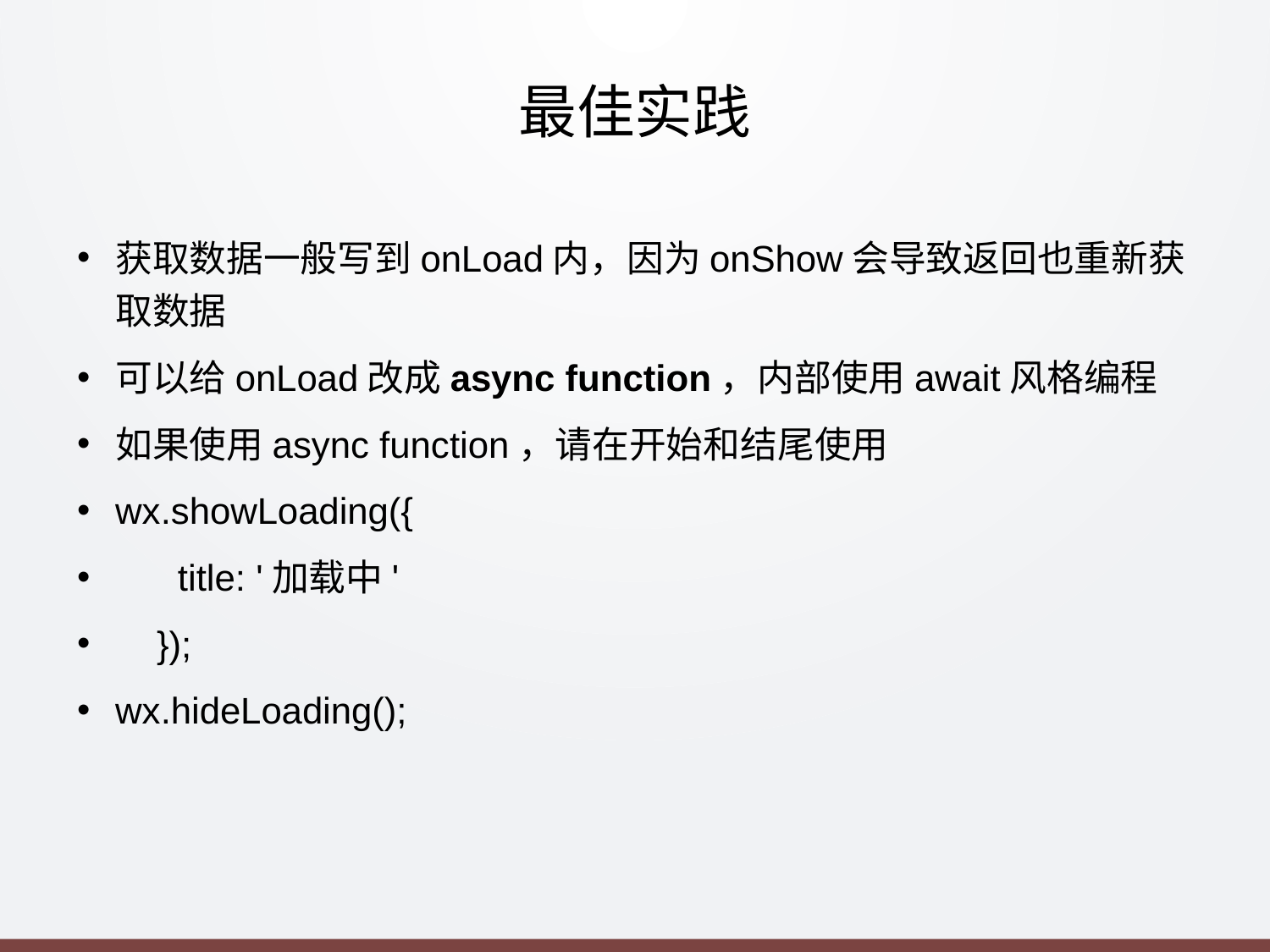

# 最佳实践
获取数据一般写到onLoad内，因为onShow会导致返回也重新获取数据
可以给onLoad改成async function，内部使用await风格编程
如果使用async function，请在开始和结尾使用
wx.showLoading({
      title: '加载中'
    });
wx.hideLoading();